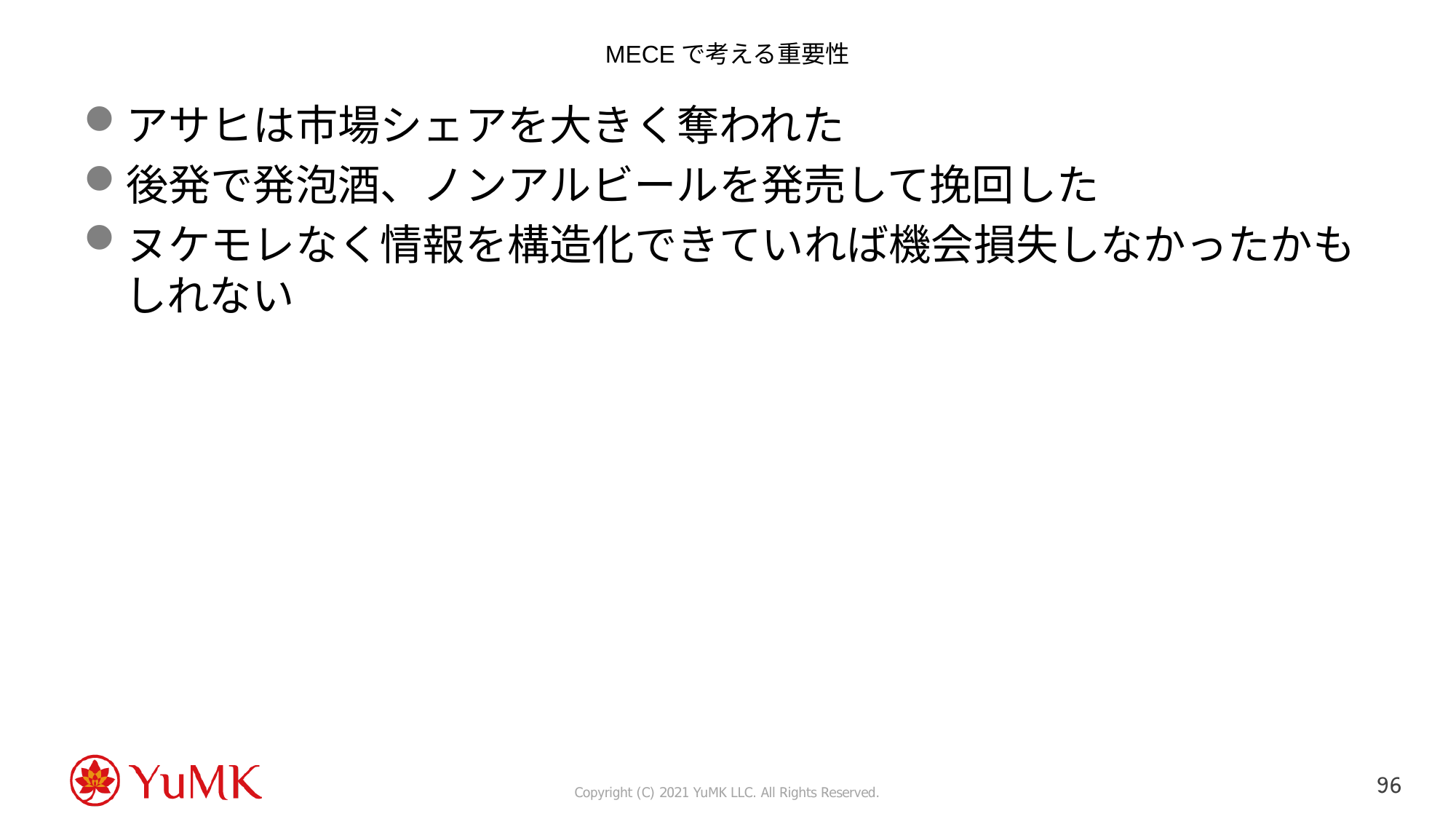

# MECEで考える重要性
アサヒは市場シェアを大きく奪われた
後発で発泡酒、ノンアルビールを発売して挽回した
ヌケモレなく情報を構造化できていれば機会損失しなかったかもしれない
96